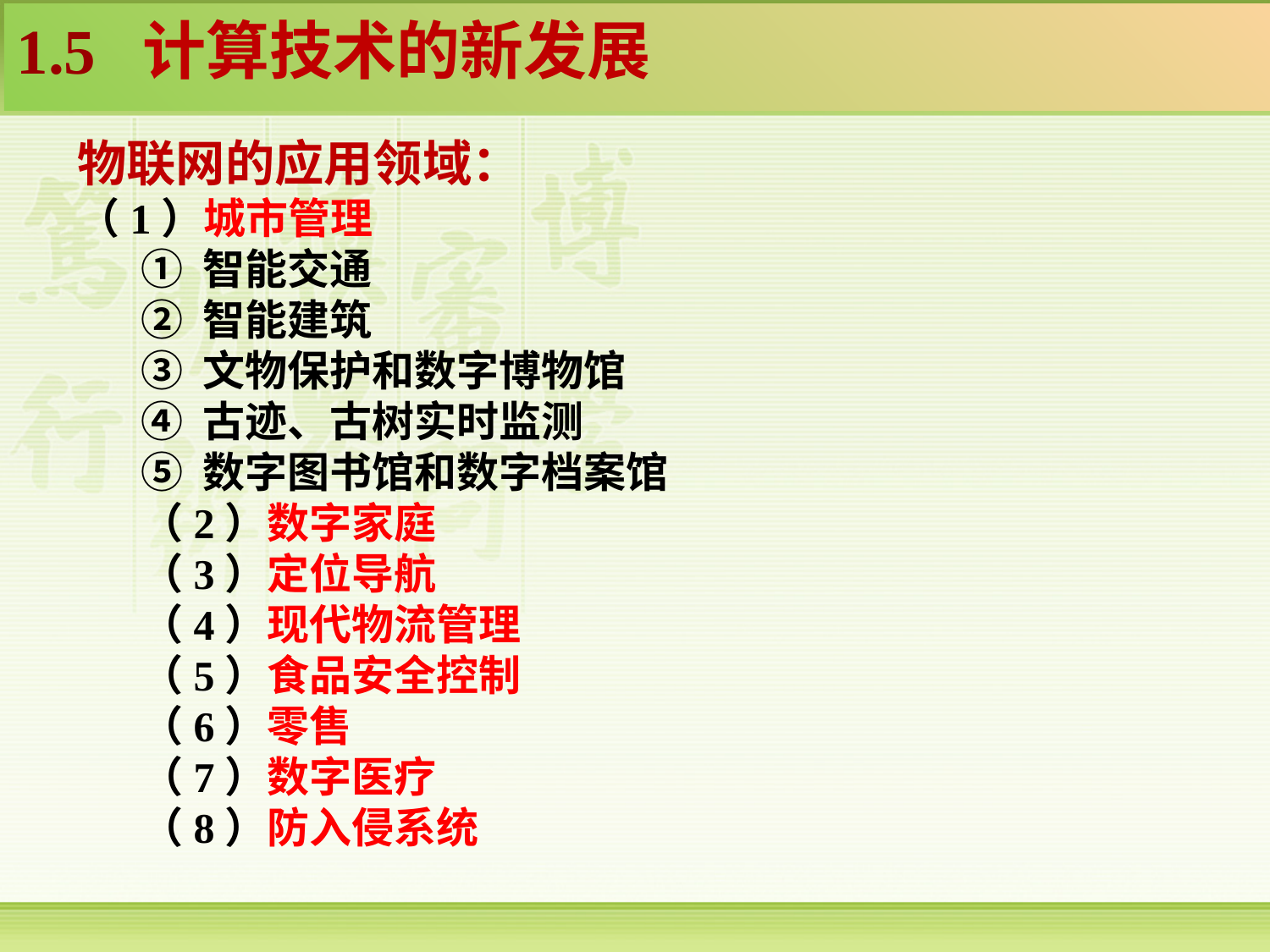

1.5  计算技术的新发展
物联网的应用领域：
（1）城市管理
① 智能交通
② 智能建筑
③ 文物保护和数字博物馆
④ 古迹、古树实时监测
⑤ 数字图书馆和数字档案馆
（2）数字家庭
（3）定位导航
（4）现代物流管理
（5）食品安全控制
（6）零售
（7）数字医疗
（8）防入侵系统

92